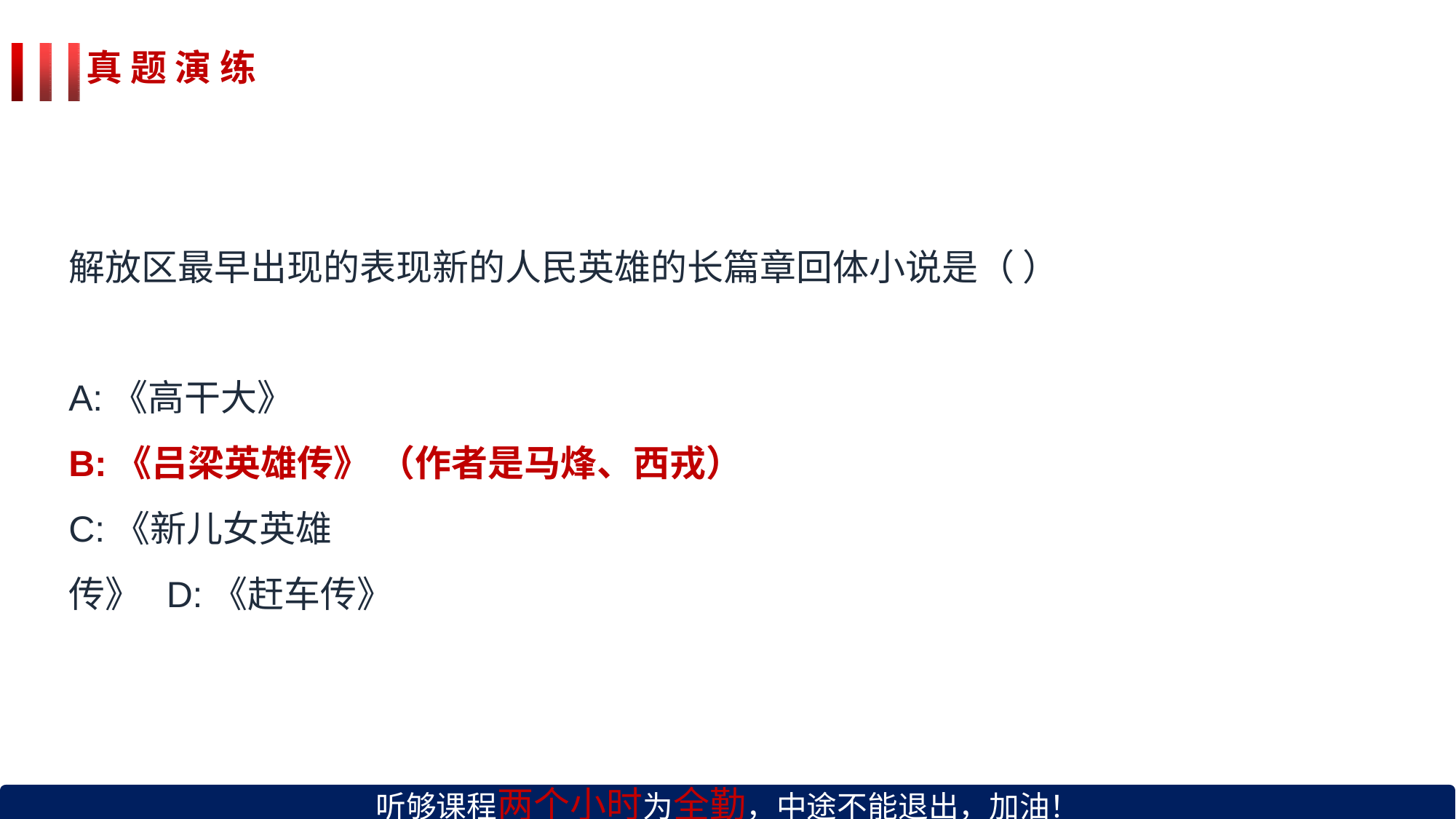

# 真 题 演 练

解放区最早出现的表现新的人民英雄的长篇章回体小说是（ ）

A:《高干大》
B:《吕梁英雄传》 （作者是马烽、西戎）
C:《新儿女英雄传》  D:《赶车传》
79

听够课程两个小时为全勤，中途不能退出，加油！